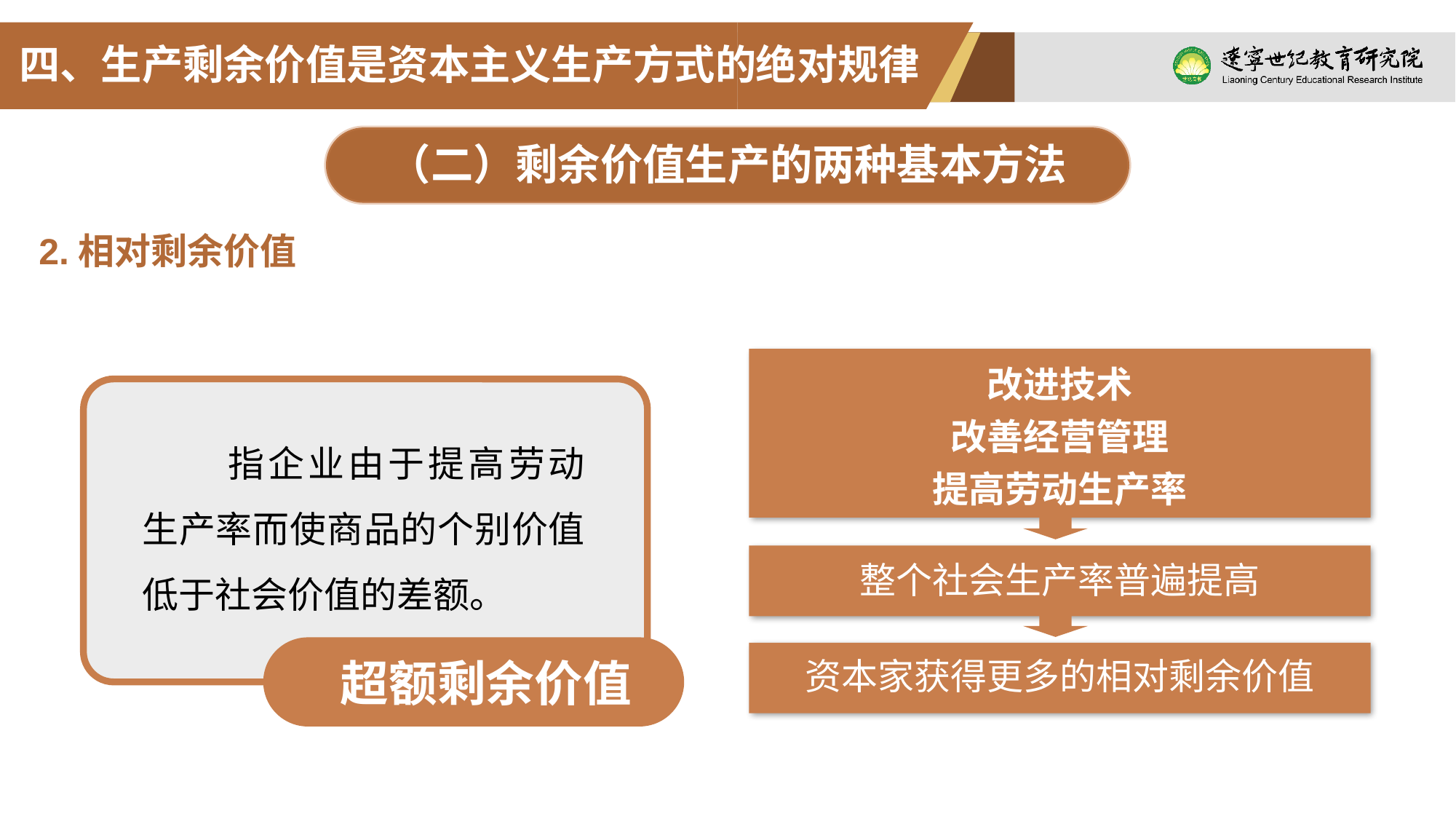

四、生产剩余价值是资本主义生产方式的绝对规律
（二）剩余价值生产的两种基本方法
2.相对剩余价值
改进技术
改善经营管理
提高劳动生产率

整个社会生产率普遍提高

资本家获得更多的相对剩余价值

指企业由于提高劳动生产率而使商品的个别价值低于社会价值的差额。
超额剩余价值